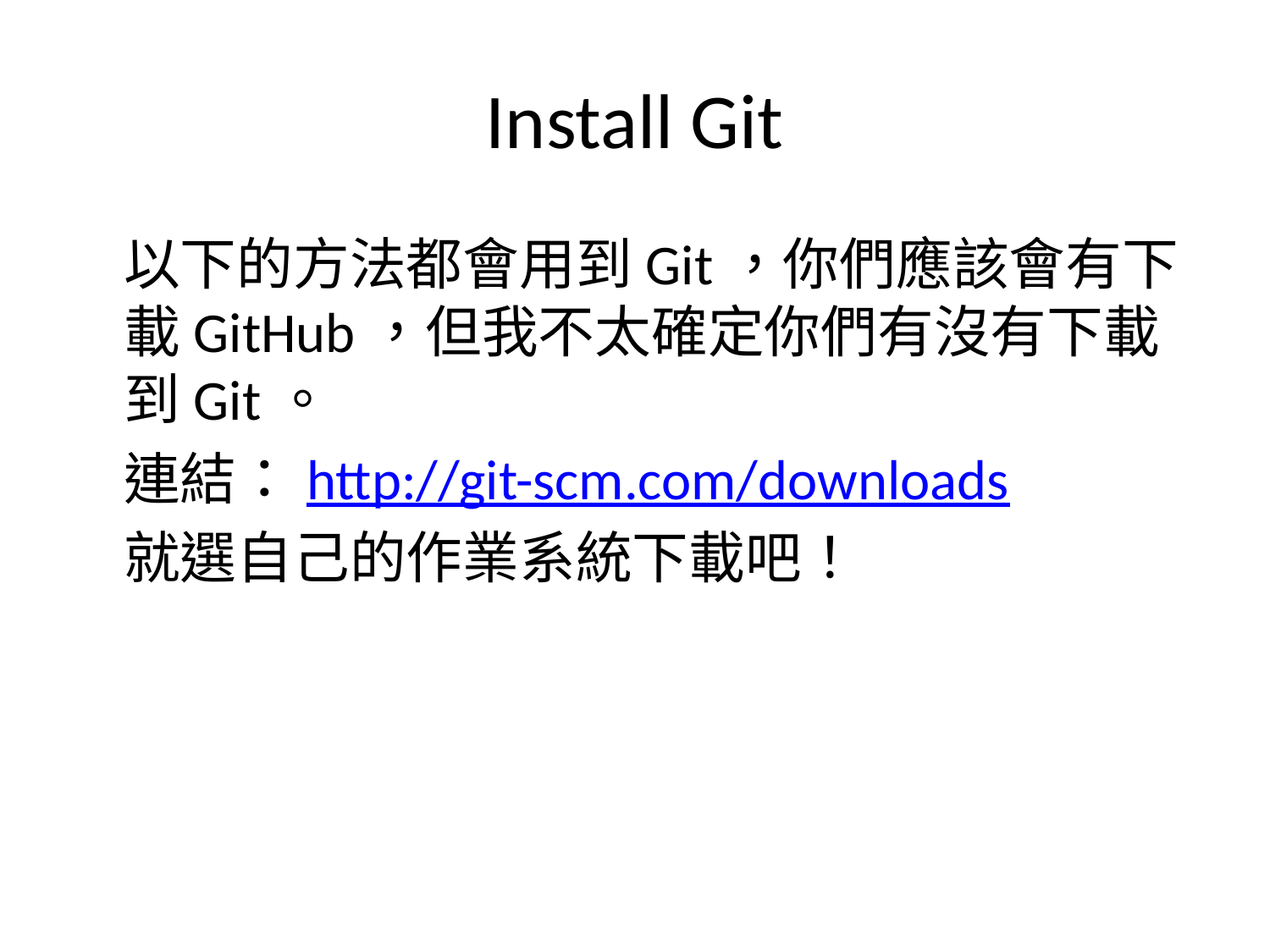

# Install Git
	以下的方法都會用到Git，你們應該會有下載GitHub，但我不太確定你們有沒有下載到Git。
	連結：http://git-scm.com/downloads
	就選自己的作業系統下載吧！